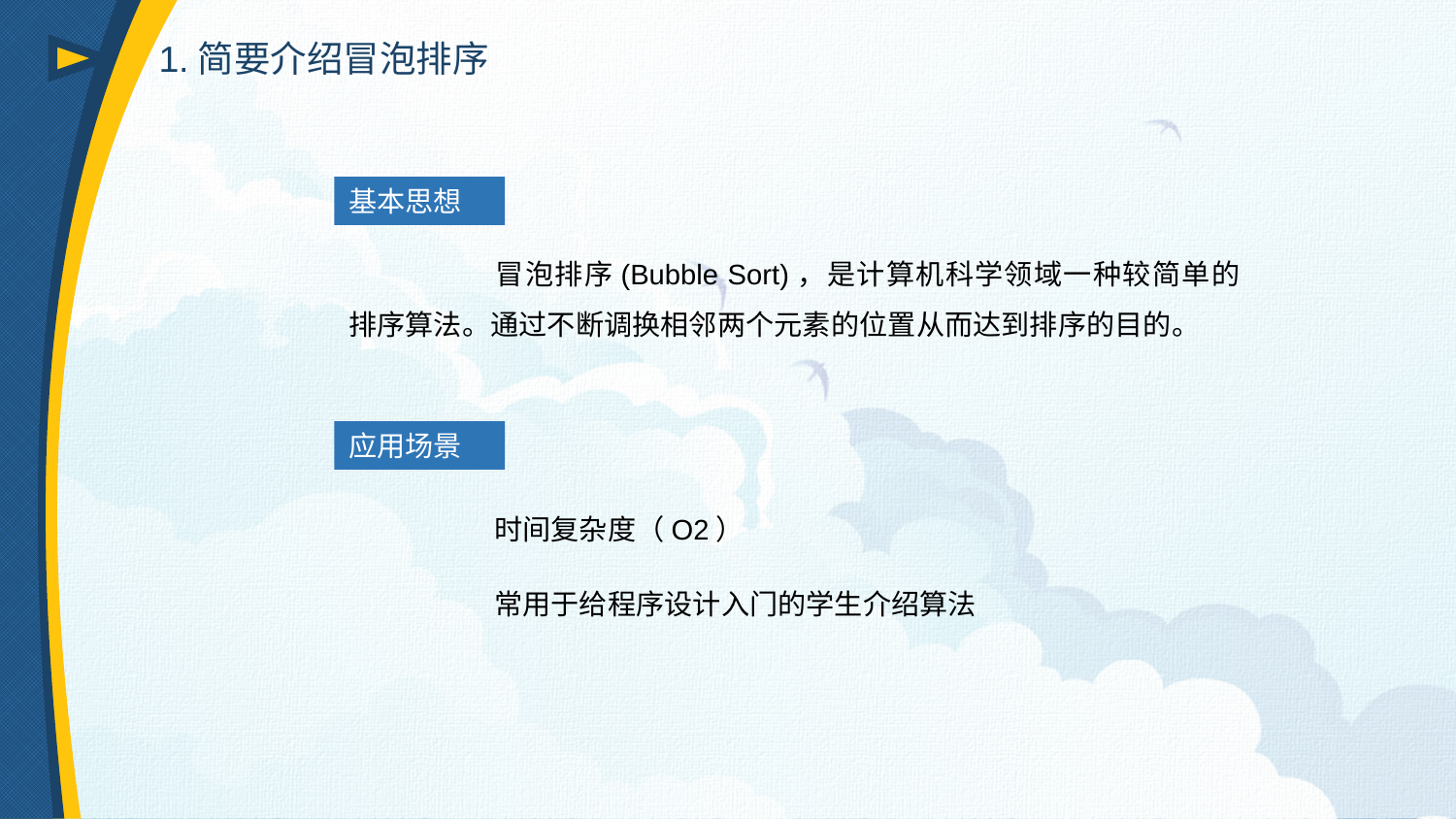

1.简要介绍冒泡排序
基本思想
	冒泡排序(Bubble Sort)，是计算机科学领域一种较简单的排序算法。通过不断调换相邻两个元素的位置从而达到排序的目的。

应用场景
	时间复杂度（O2）
	常用于给程序设计入门的学生介绍算法